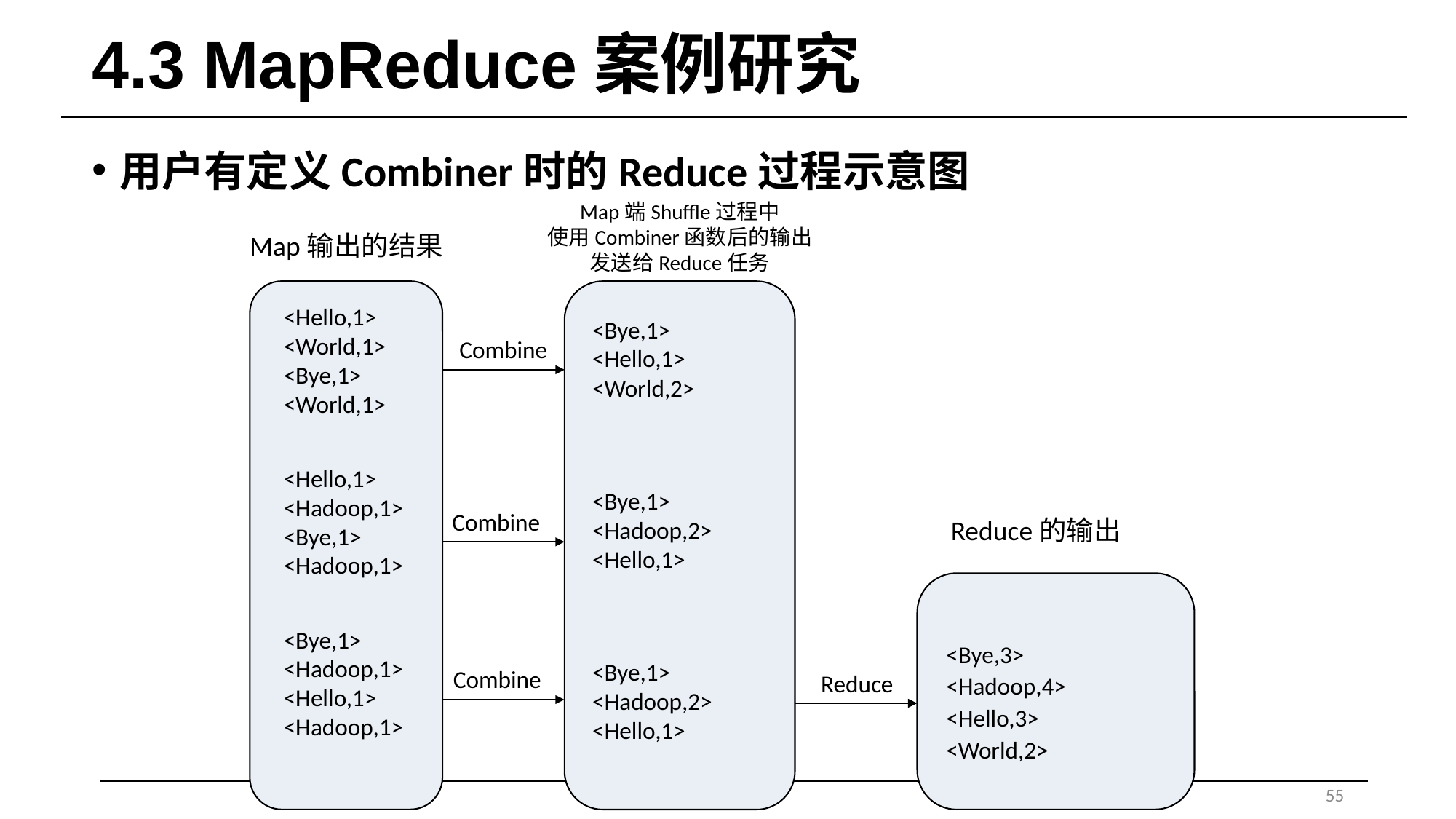

# 4.3 MapReduce案例研究
用户有定义Combiner时的Reduce过程示意图
Map端Shuffle过程中
使用Combiner函数后的输出
发送给Reduce任务
Map输出的结果

<Hello,1>
<World,1>
<Bye,1>
<World,1>
<Hello,1>
<Hadoop,1>
<Bye,1>
<Hadoop,1>
<Bye,1>
<Hadoop,1>
<Hello,1>
<Hadoop,1>

<Bye,1>
<Hello,1>
<World,2>
<Bye,1>
<Hadoop,2>
<Hello,1>
<Bye,1>
<Hadoop,2>
<Hello,1>
Combine
Reduce的输出

<Bye,3>
<Hadoop,4>
<Hello,3>
<World,2>
Reduce
Combine
Combine
55